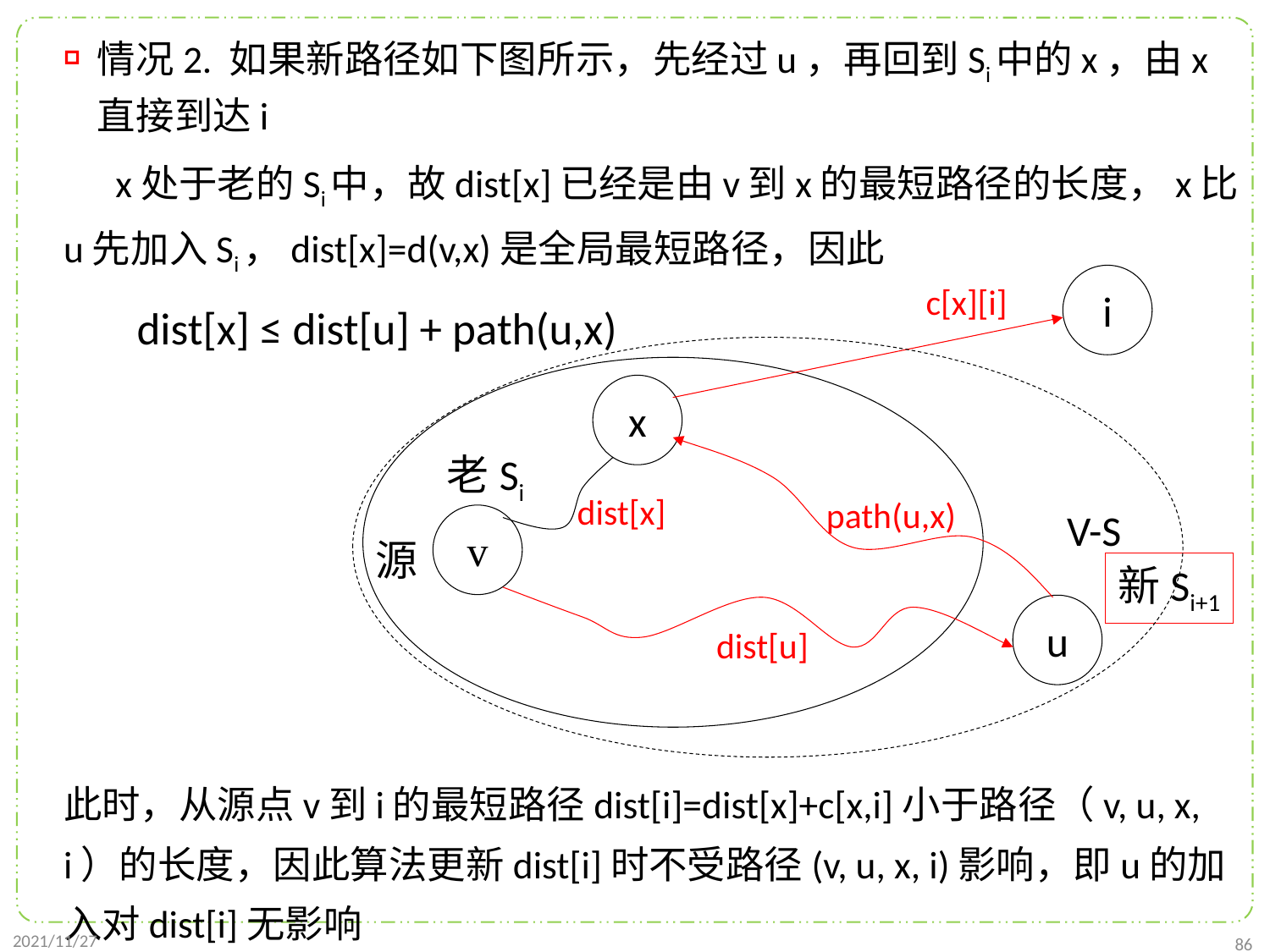

情况2. 如果新路径如下图所示，先经过u，再回到Si中的x，由x直接到达i
      x处于老的Si中，故dist[x]已经是由v到x的最短路径的长度，x比u先加入Si，dist[x]=d(v,x)是全局最短路径，因此
           dist[x] ≤ dist[u] + path(u,x)

此时，从源点v到i的最短路径dist[i]=dist[x]+c[x,i]小于路径（v, u, x, i）的长度，因此算法更新dist[i]时不受路径(v, u, x, i)影响，即u的加入对dist[i]无影响
i
c[x][i]

x

老Si

dist[x]
path(u,x)
V-S
v
源
新Si+1

u
dist[u]

2021/11/27
86